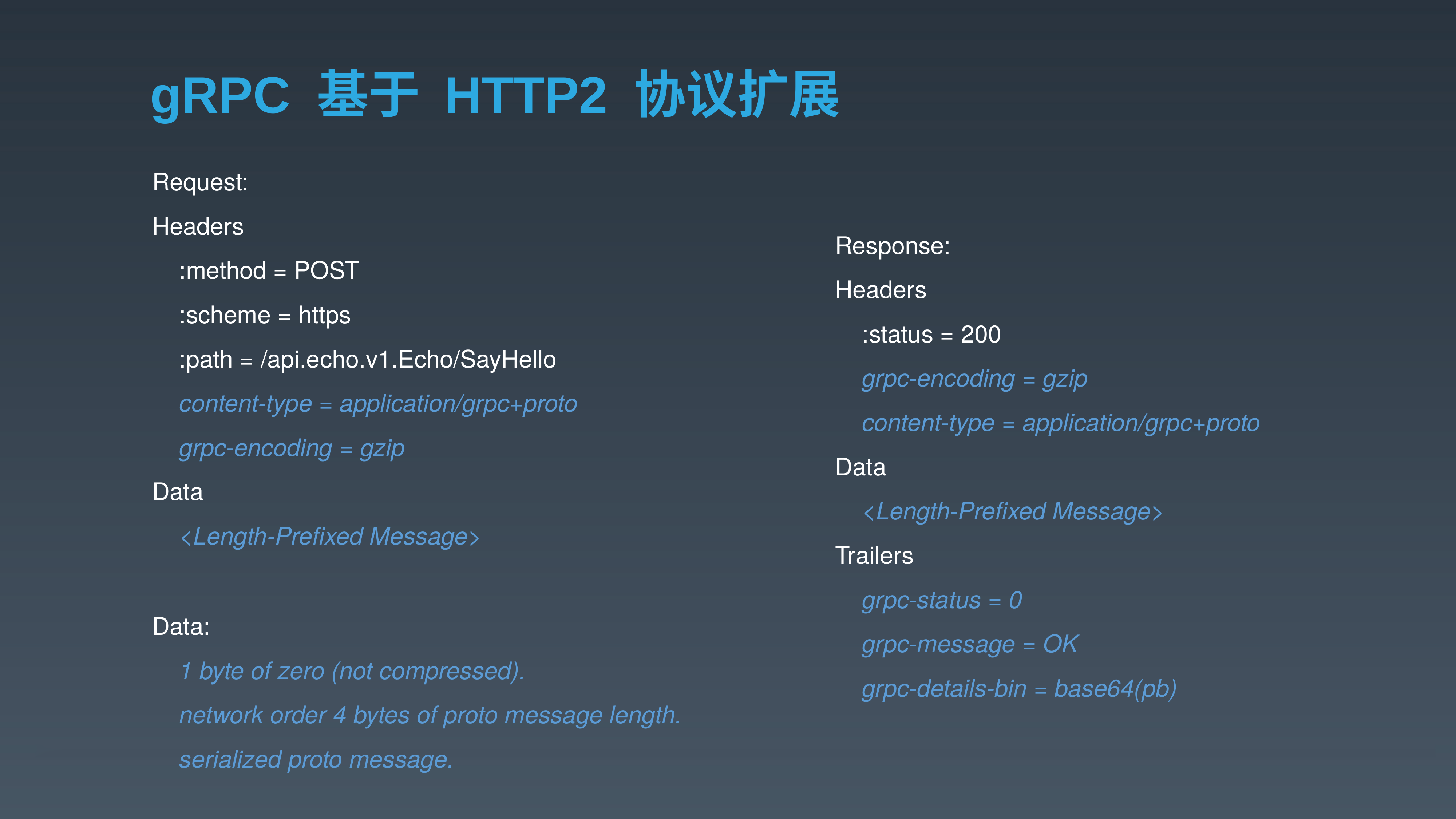

# gRPC 基于 HTTP2 协议扩展
Request:
Headers
    :method = POST
    :scheme = https
    :path = /api.echo.v1.Echo/SayHello
    content-type = application/grpc+proto
    grpc-encoding = gzip
Data
    <Length-Prefixed Message>
Response:
Headers
    :status = 200
    grpc-encoding = gzip
    content-type = application/grpc+proto
Data
    <Length-Prefixed Message>
Trailers
    grpc-status = 0
    grpc-message = OK
    grpc-details-bin = base64(pb)
Data:
    1 byte of zero (not compressed).
    network order 4 bytes of proto message length.
    serialized proto message.